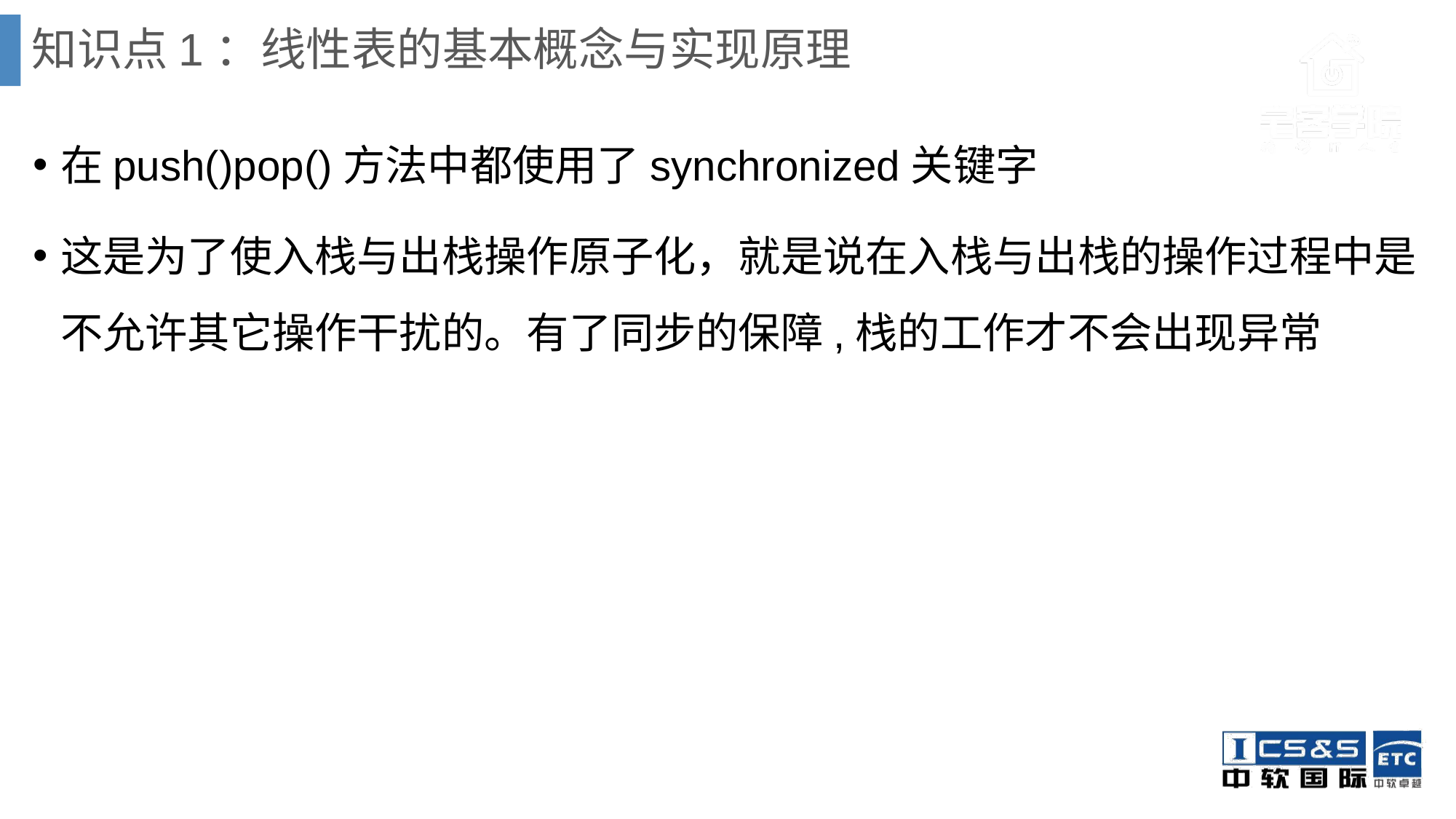

# 知识点1：线性表的基本概念与实现原理
在push()pop()方法中都使用了synchronized关键字
这是为了使入栈与出栈操作原子化，就是说在入栈与出栈的操作过程中是不允许其它操作干扰的。有了同步的保障,栈的工作才不会出现异常